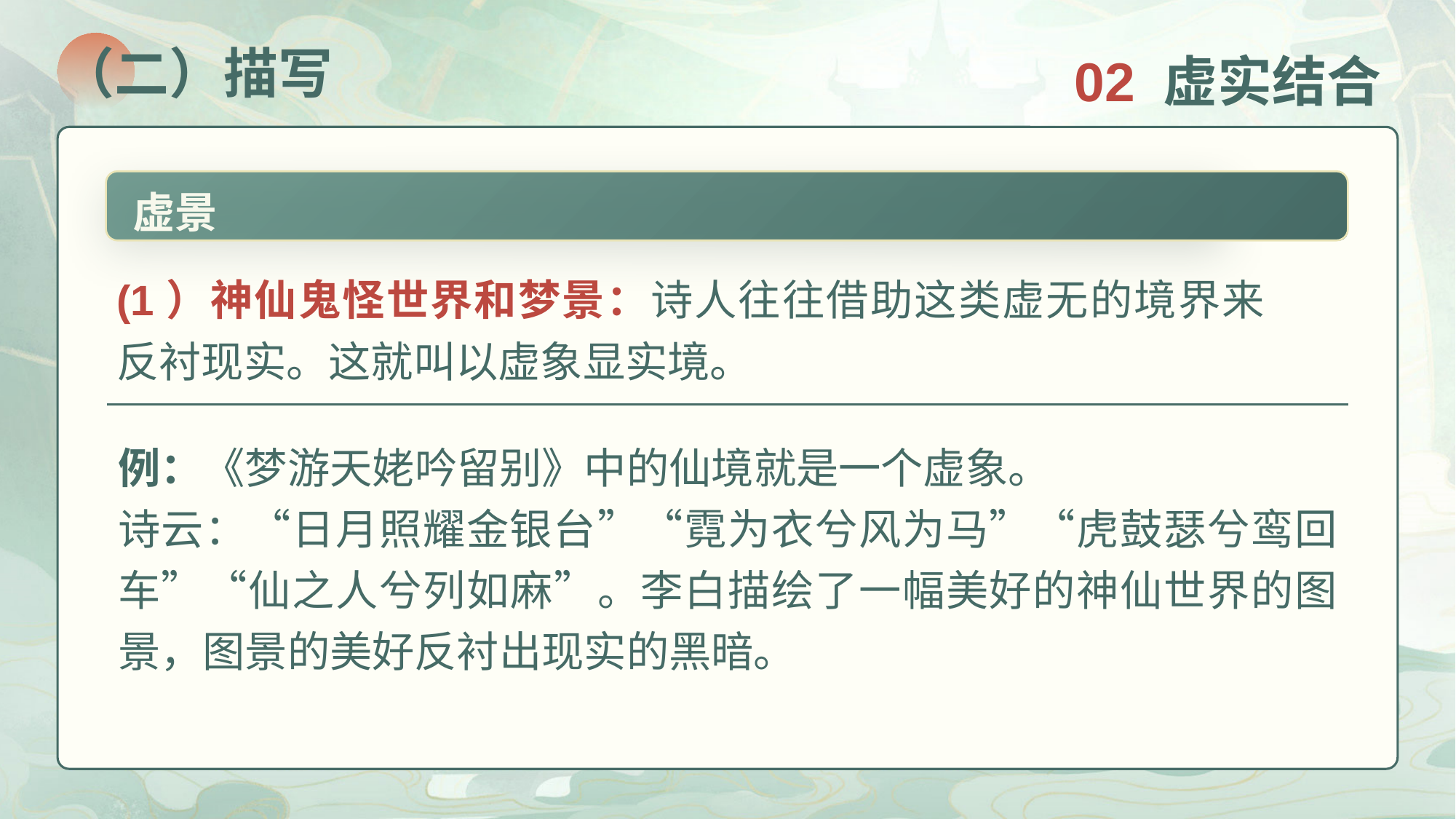

02 虚实结合

（二）描写

虚景

(1）神仙鬼怪世界和梦景：诗人往往借助这类虚无的境界来反衬现实。这就叫以虚象显实境。
例：《梦游天姥吟留别》中的仙境就是一个虚象。
诗云：“日月照耀金银台”“霓为衣兮风为马”“虎鼓瑟兮鸾回车”“仙之人兮列如麻”。李白描绘了一幅美好的神仙世界的图景，图景的美好反衬出现实的黑暗。